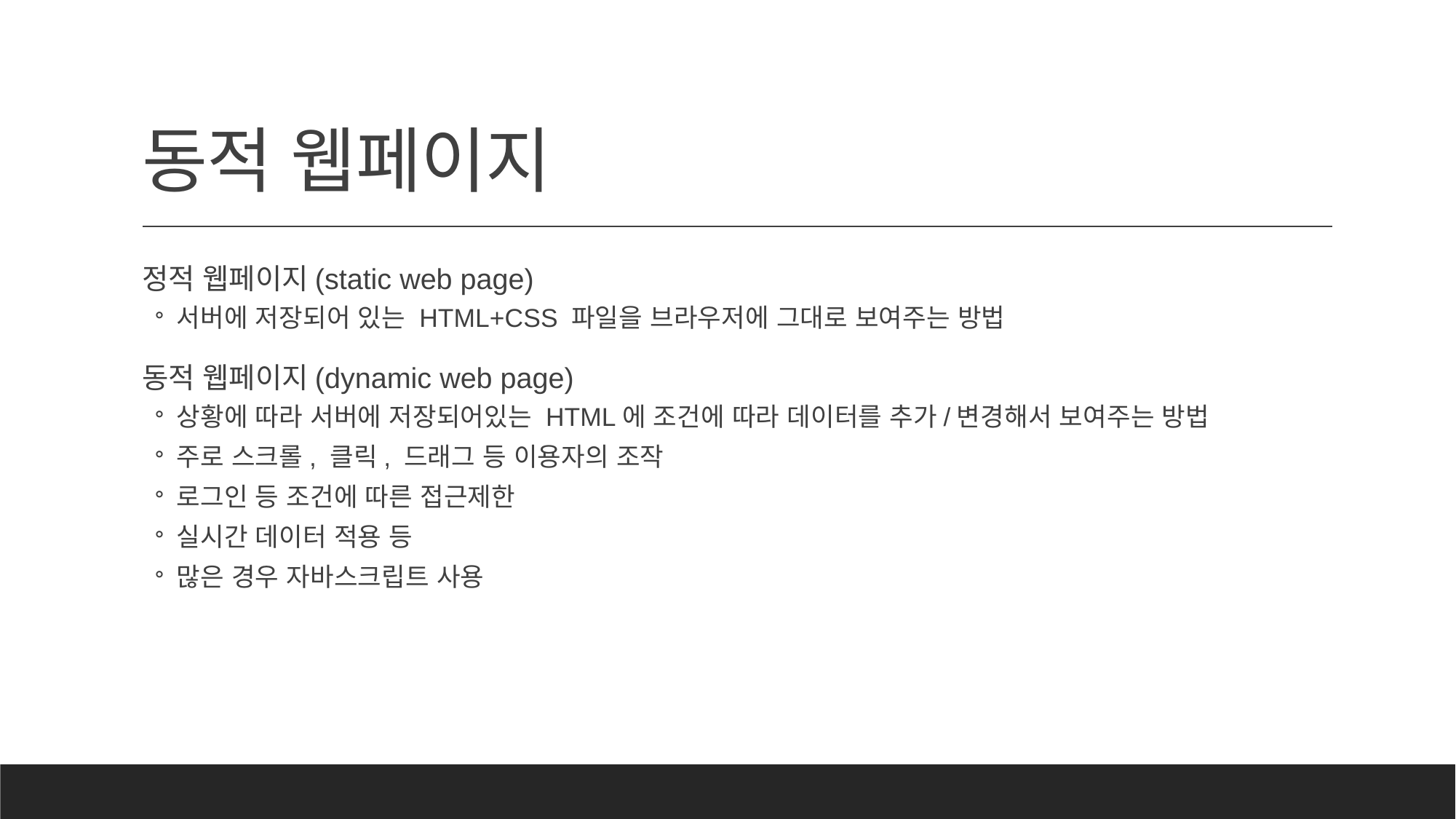

# 동적 웹페이지
정적 웹페이지(static web page)
서버에 저장되어 있는 HTML+CSS 파일을 브라우저에 그대로 보여주는 방법
동적 웹페이지(dynamic web page)
상황에 따라 서버에 저장되어있는 HTML에 조건에 따라 데이터를 추가/변경해서 보여주는 방법
주로 스크롤, 클릭, 드래그 등 이용자의 조작
로그인 등 조건에 따른 접근제한
실시간 데이터 적용 등
많은 경우 자바스크립트 사용